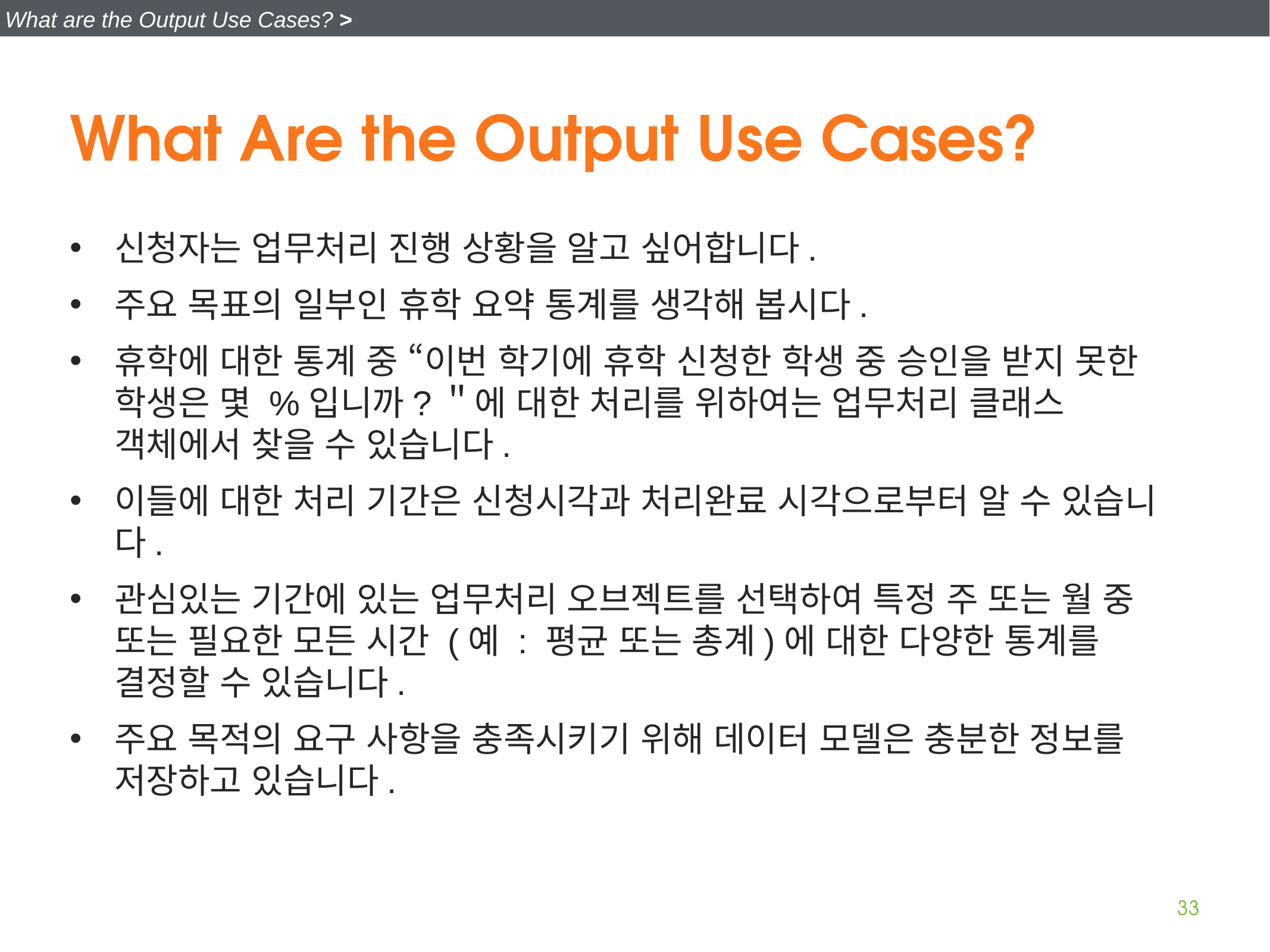

What are the Output Use Cases? >
# What Are the Output Use Cases?
신청자는 업무처리 진행 상황을 알고 싶어합니다.
주요 목표의 일부인 휴학 요약 통계를 생각해 봅시다.
휴학에 대한 통계 중 “이번 학기에 휴학 신청한 학생 중 승인을 받지 못한 학생은 몇 %입니까?＂에 대한 처리를 위하여는 업무처리 클래스 객체에서 찾을 수 있습니다.
이들에 대한 처리 기간은 신청시각과 처리완료 시각으로부터 알 수 있습니다.
관심있는 기간에 있는 업무처리 오브젝트를 선택하여 특정 주 또는 월 중 또는 필요한 모든 시간 (예 : 평균 또는 총계)에 대한 다양한 통계를 결정할 수 있습니다.
주요 목적의 요구 사항을 충족시키기 위해 데이터 모델은 충분한 정보를 저장하고 있습니다.
33